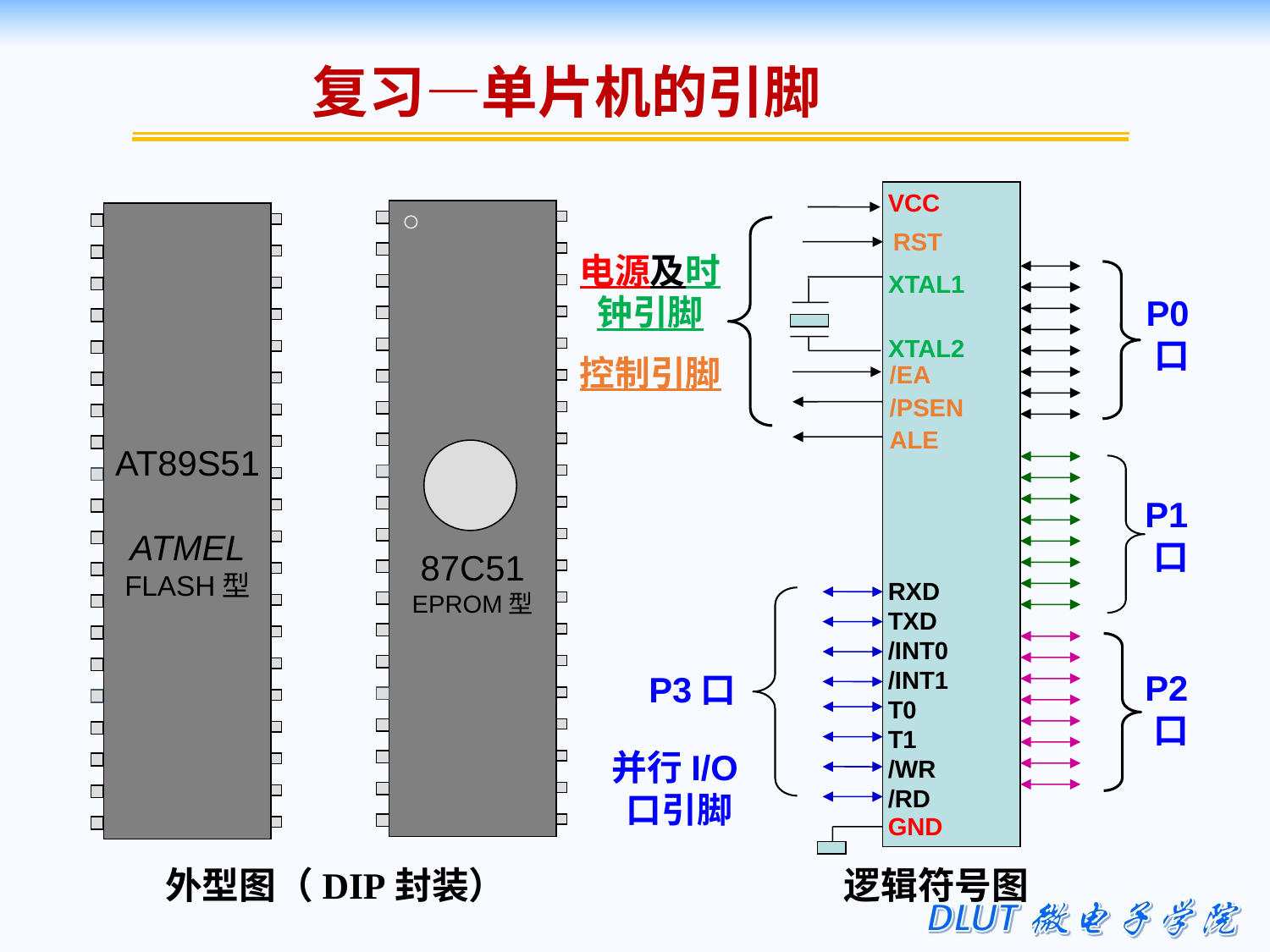

复习—单片机的引脚
VCC

GND

87C51
EPROM型
AT89S51

ATMEL
FLASH型

RST

电源及时钟引脚
控制引脚
XTAL1

XTAL2

P0口

/EA
/PSEN
ALE

P1口

RXD
TXD
/INT0
/INT1
T0
T1
/WR
/RD

P3口

P2口

并行I/O口引脚
   外型图（DIP封装）                                        逻辑符号图